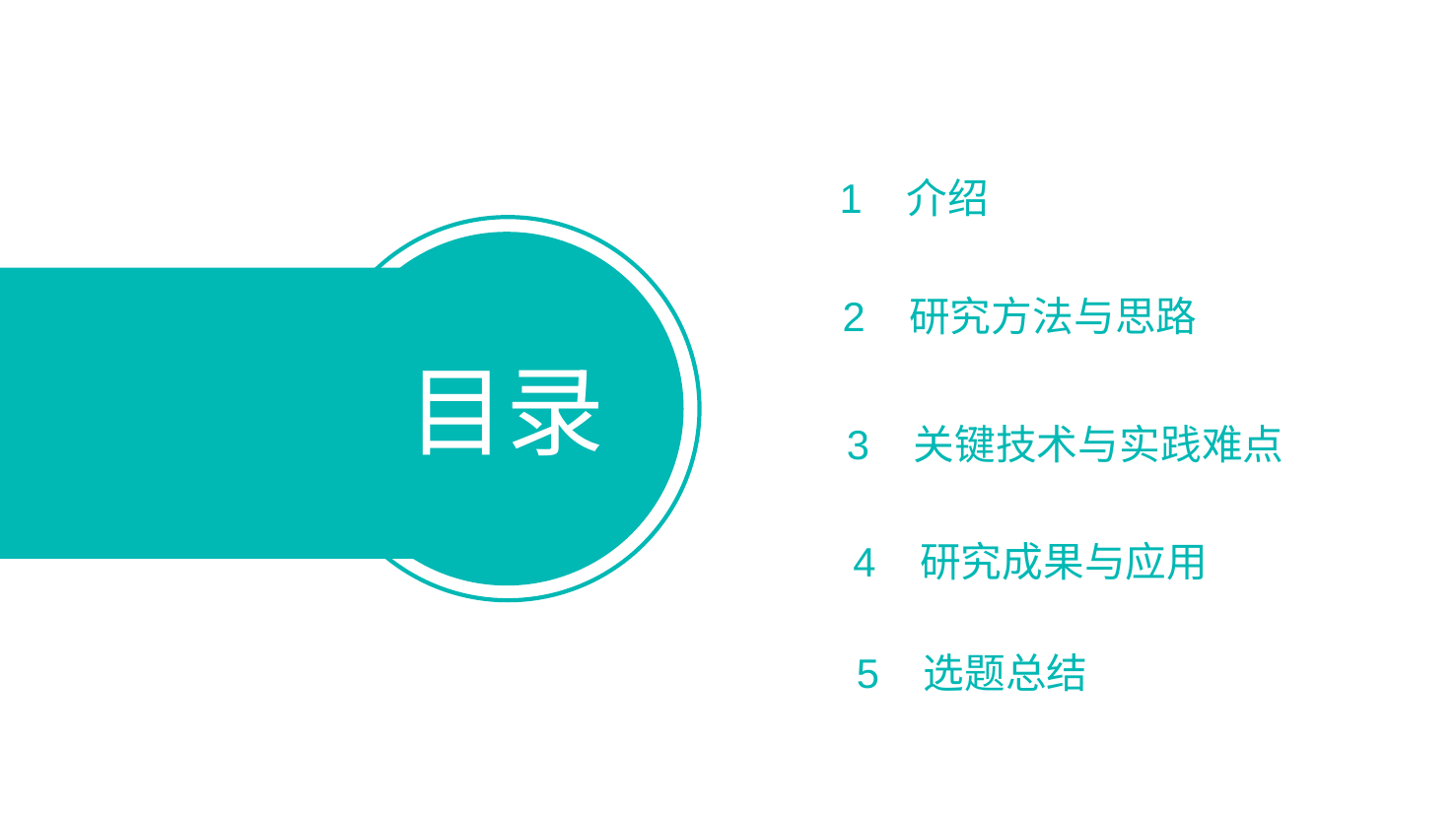

1   介绍

目录

2   研究方法与思路

3   关键技术与实践难点

4   研究成果与应用

5   选题总结